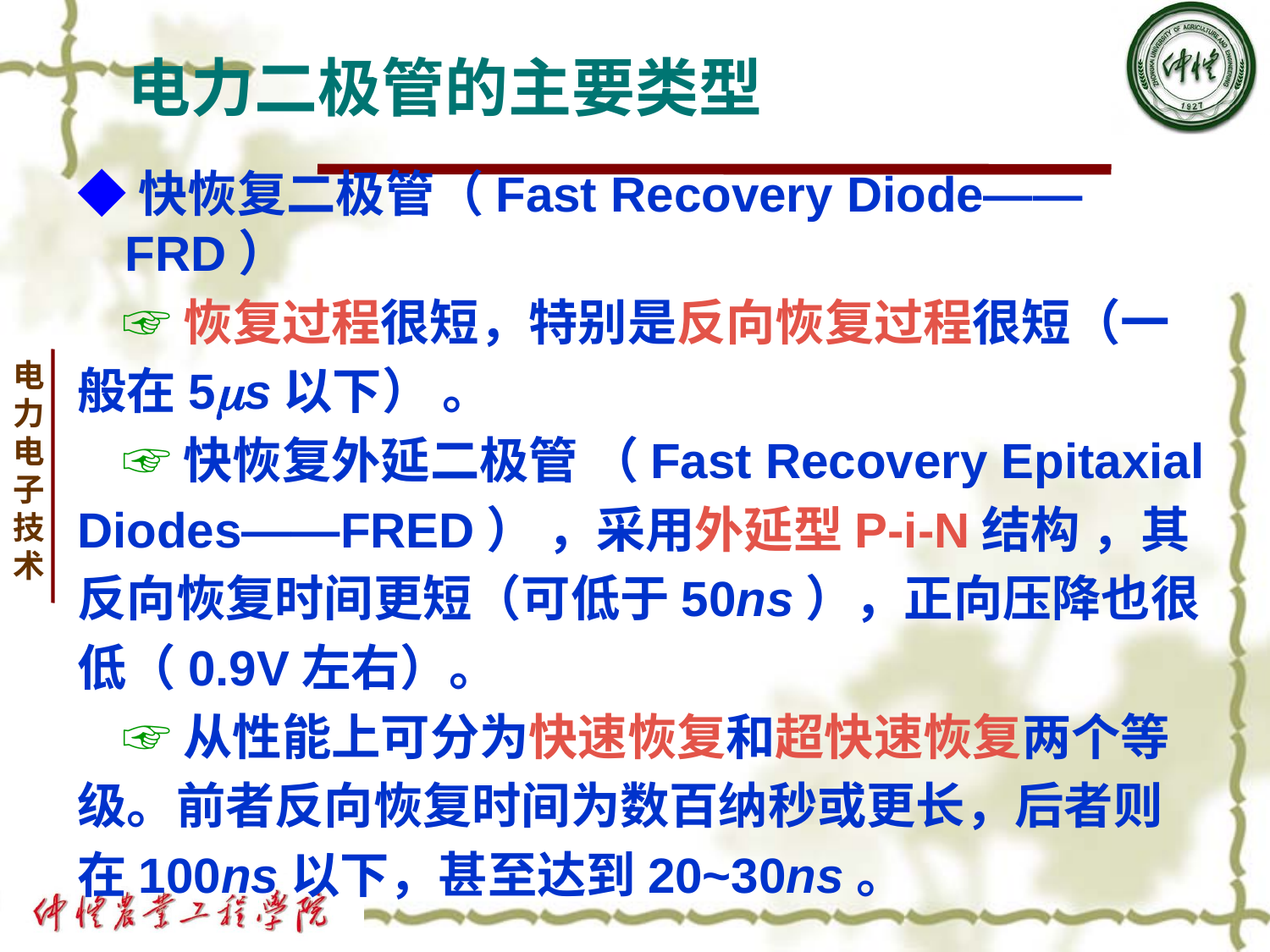

# 电力二极管的主要类型
◆快恢复二极管（Fast Recovery Diode——FRD）
    ☞恢复过程很短，特别是反向恢复过程很短（一
般在5μs以下） 。
    ☞快恢复外延二极管 （Fast Recovery Epitaxial
Diodes——FRED） ，采用外延型P-i-N结构 ，其
反向恢复时间更短（可低于50ns），正向压降也很
低（0.9V左右）。
    ☞从性能上可分为快速恢复和超快速恢复两个等
级。前者反向恢复时间为数百纳秒或更长，后者则
在100ns以下，甚至达到20~30ns。